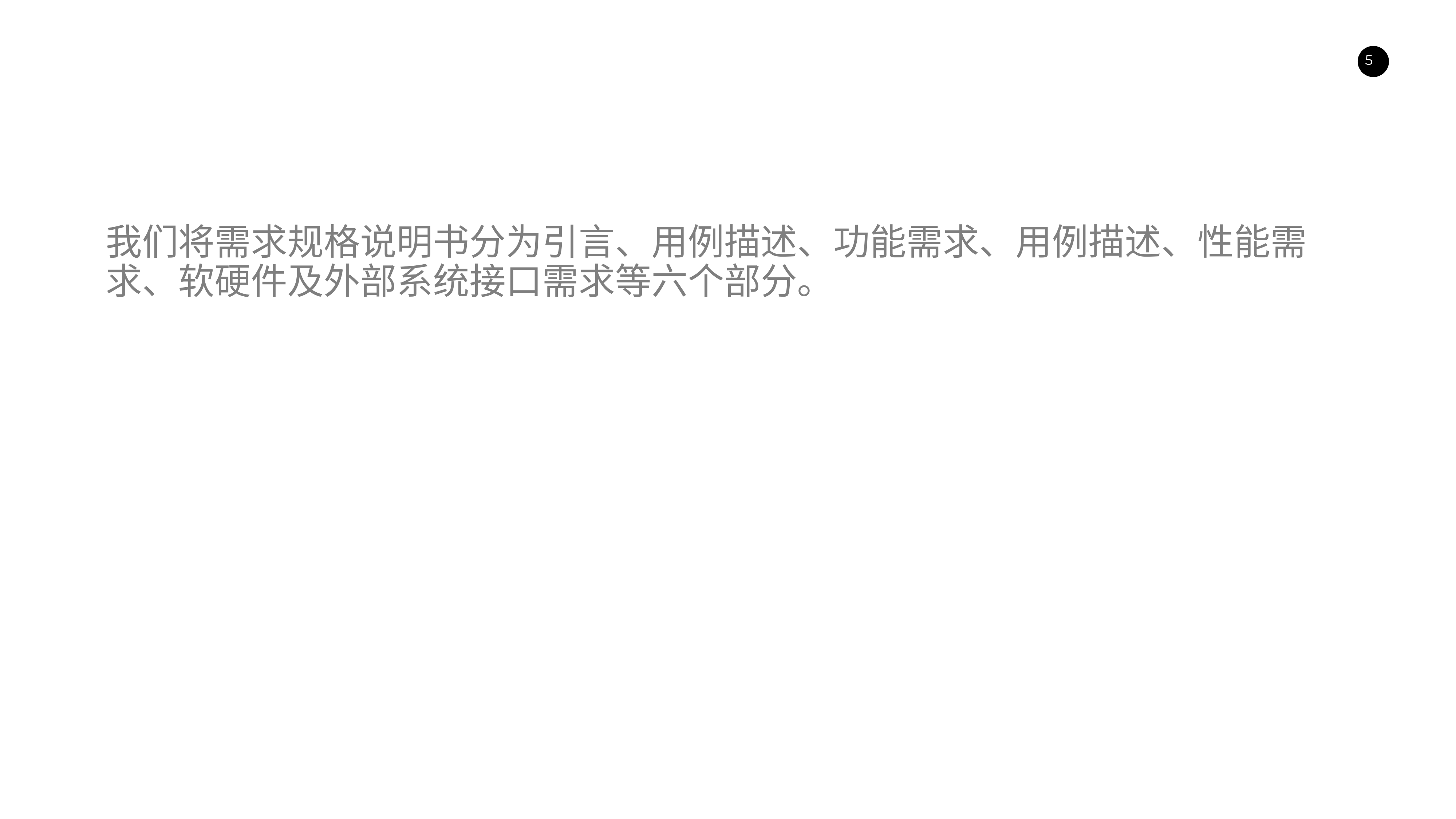

我们将需求规格说明书分为引言、用例描述、功能需求、用例描述、性能需求、软硬件及外部系统接口需求等六个部分。